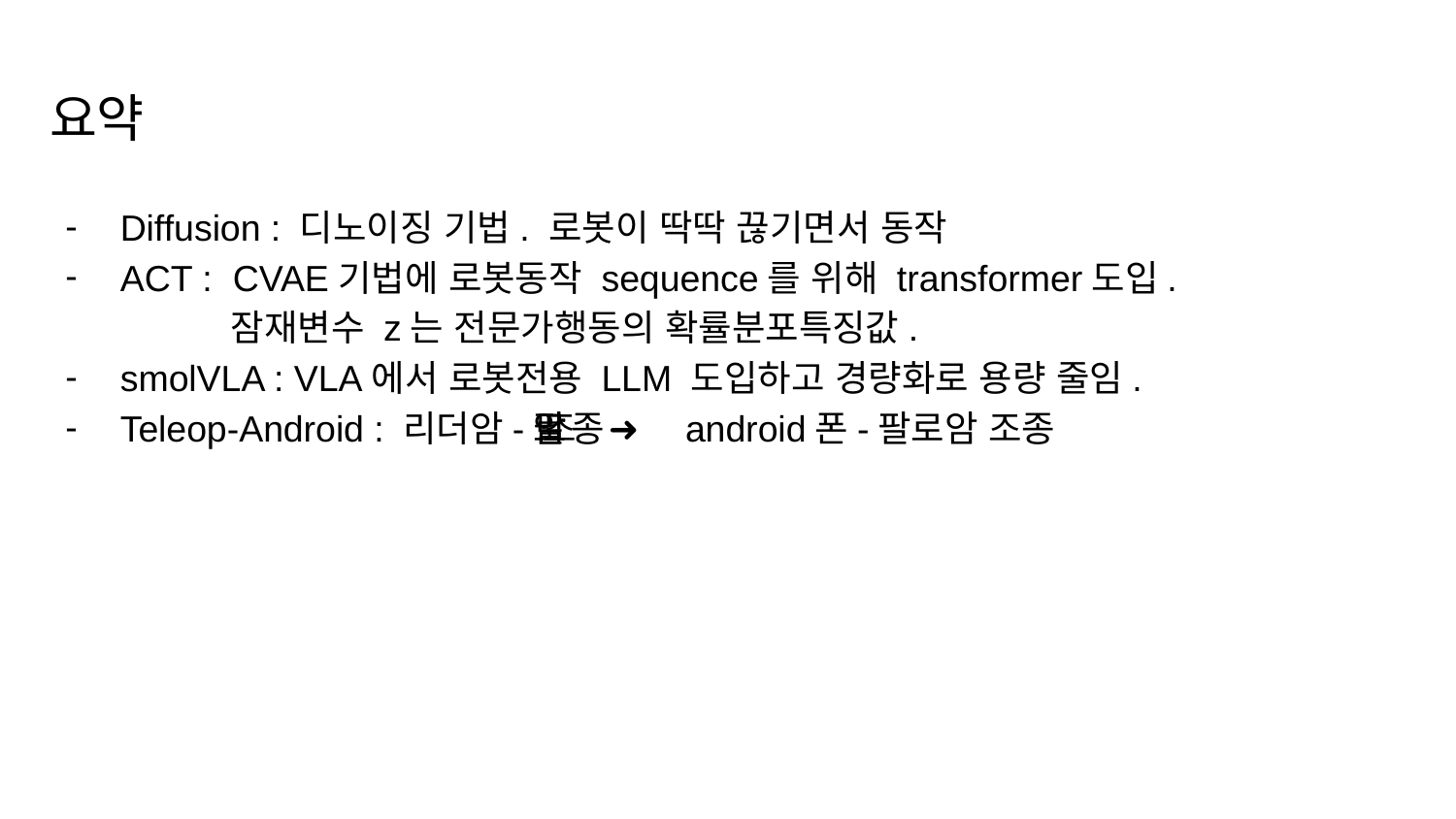

# 요약
Diffusion : 디노이징 기법. 로봇이 딱딱 끊기면서 동작
ACT :  CVAE기법에 로봇동작 sequence를 위해 transformer도입.
          잠재변수 z는 전문가행동의 확률분포특징값.
smolVLA : VLA에서 로봇전용 LLM 도입하고 경량화로 용량 줄임.
Teleop-Android : 리더암-팔로암 조종 ➜ android폰-팔로암 조종